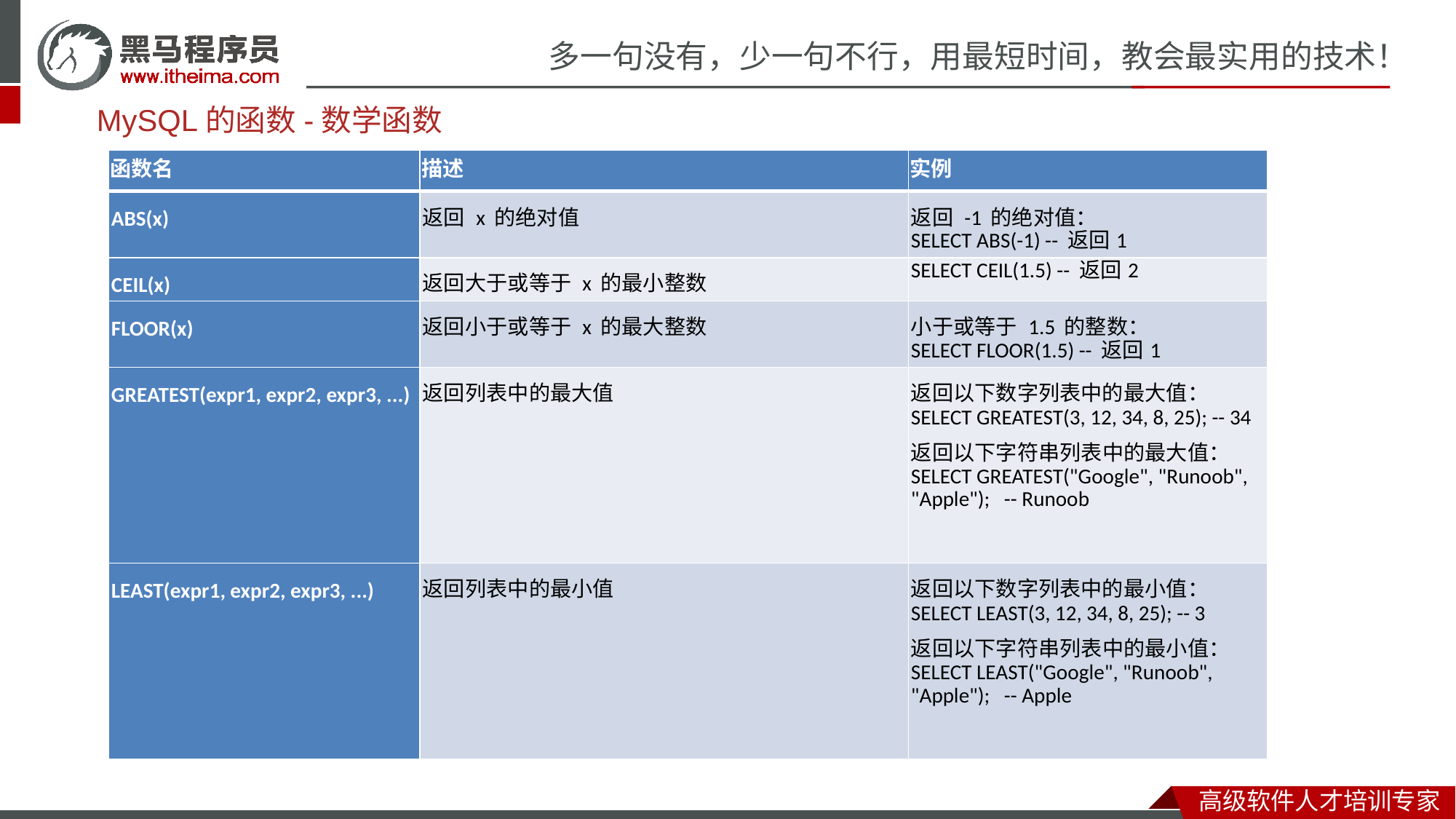

MySQL的函数-数学函数
| 函数名 | 描述 | 实例 |
| --- | --- | --- |
| ABS(x) | 返回 x 的绝对值 | 返回 -1 的绝对值： SELECT ABS(-1) -- 返回1 |
| CEIL(x) | 返回大于或等于 x 的最小整数 | SELECT CEIL(1.5) -- 返回2 |
| FLOOR(x) | 返回小于或等于 x 的最大整数 | 小于或等于 1.5 的整数： SELECT FLOOR(1.5) -- 返回1 |
| GREATEST(expr1, expr2, expr3, ...) | 返回列表中的最大值 | 返回以下数字列表中的最大值： SELECT GREATEST(3, 12, 34, 8, 25); -- 34 返回以下字符串列表中的最大值： SELECT GREATEST("Google", "Runoob", "Apple"); -- Runoob |
| LEAST(expr1, expr2, expr3, ...) | 返回列表中的最小值 | 返回以下数字列表中的最小值： SELECT LEAST(3, 12, 34, 8, 25); -- 3 返回以下字符串列表中的最小值： SELECT LEAST("Google", "Runoob", "Apple"); -- Apple |